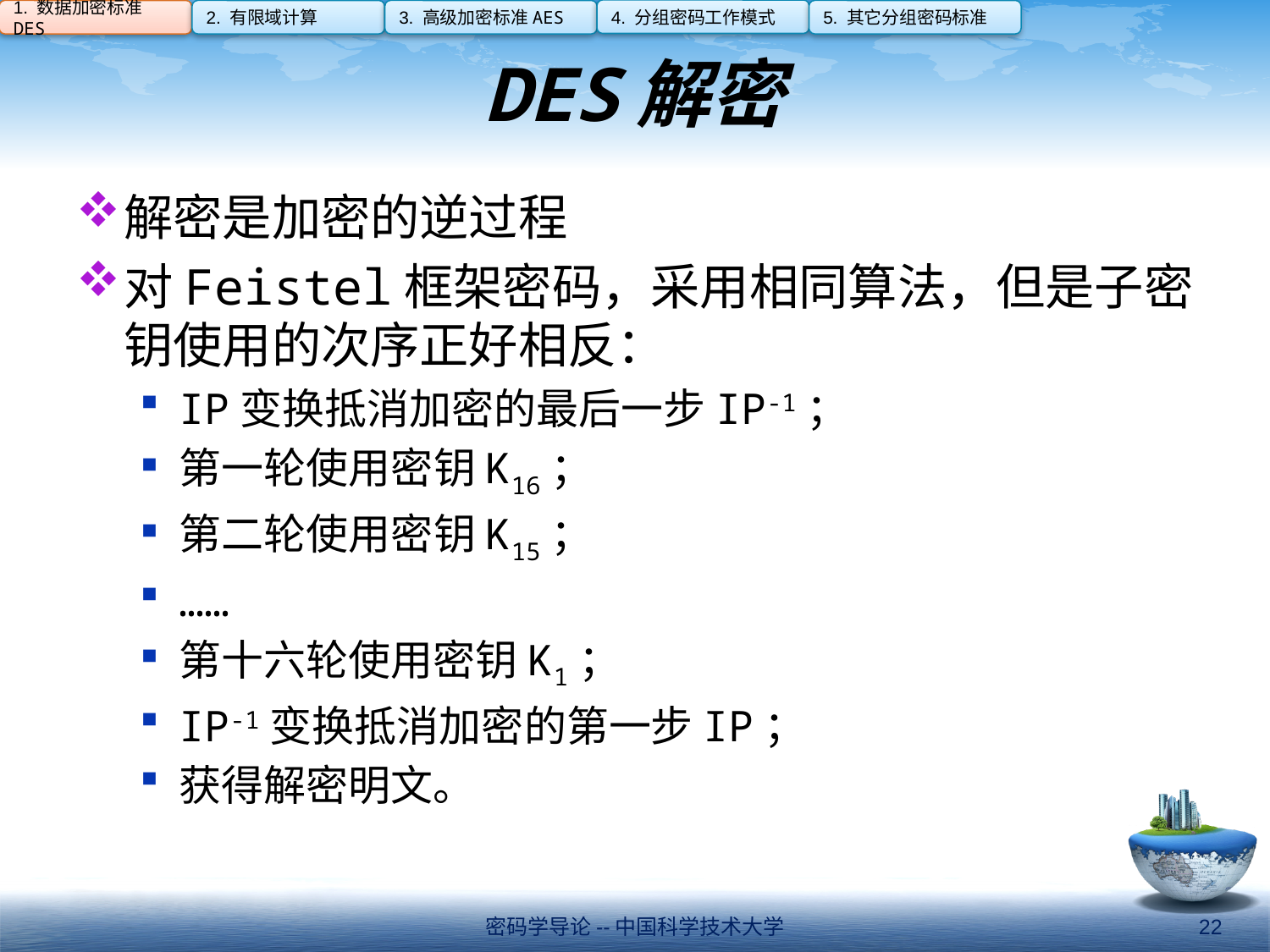

4. 分组密码工作模式
1. 数据加密标准DES
2. 有限域计算
3. 高级加密标准AES
5. 其它分组密码标准
# DES解密
解密是加密的逆过程
对Feistel框架密码，采用相同算法，但是子密钥使用的次序正好相反：
IP变换抵消加密的最后一步IP-1；
第一轮使用密钥K16；
第二轮使用密钥K15；
……
第十六轮使用密钥K1；
IP-1变换抵消加密的第一步IP；
获得解密明文。
密码学导论--中国科学技术大学
22